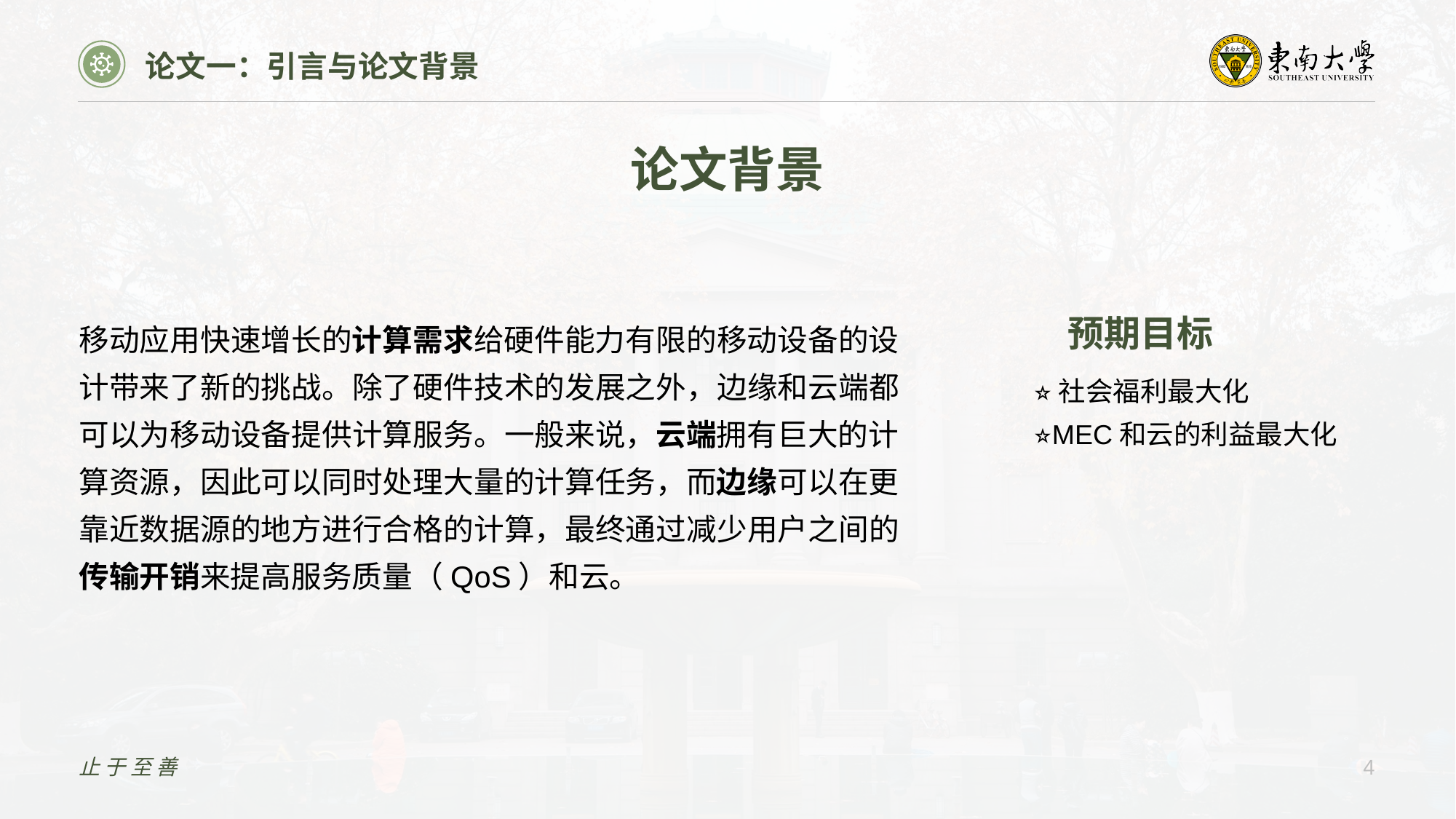

论文一：引言与论文背景
论文背景
移动应用快速增长的计算需求给硬件能力有限的移动设备的设计带来了新的挑战。除了硬件技术的发展之外，边缘和云端都可以为移动设备提供计算服务。一般来说，云端拥有巨大的计算资源，因此可以同时处理大量的计算任务，而边缘可以在更靠近数据源的地方进行合格的计算，最终通过减少用户之间的传输开销来提高服务质量（QoS）和云。
预期目标
⭐社会福利最大化
⭐MEC和云的利益最大化
止于至善
4